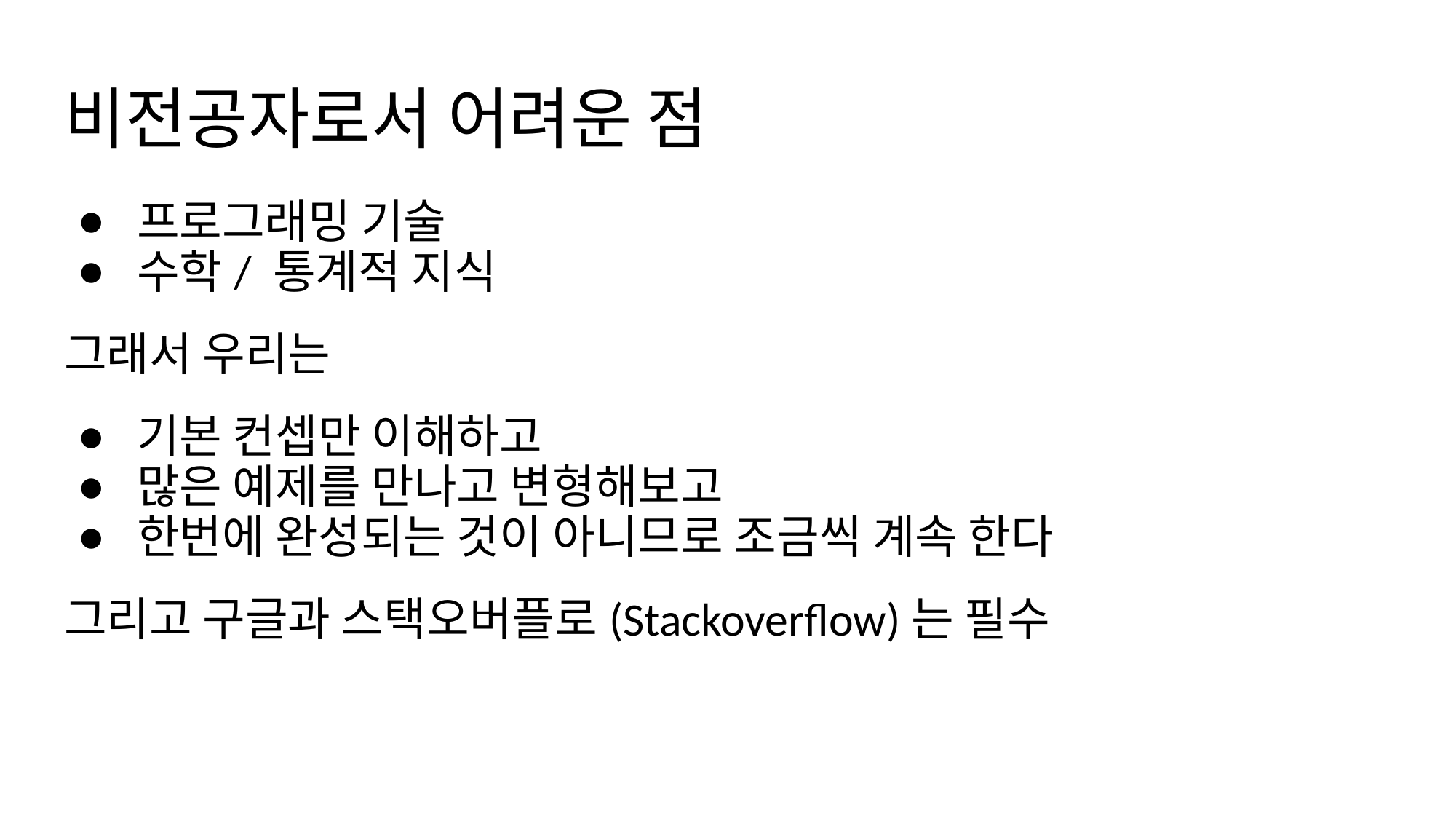

# 비전공자로서 어려운 점
프로그래밍 기술
수학/ 통계적 지식
그래서 우리는
기본 컨셉만 이해하고
많은 예제를 만나고 변형해보고
한번에 완성되는 것이 아니므로 조금씩 계속 한다
그리고 구글과 스택오버플로(Stackoverflow)는 필수